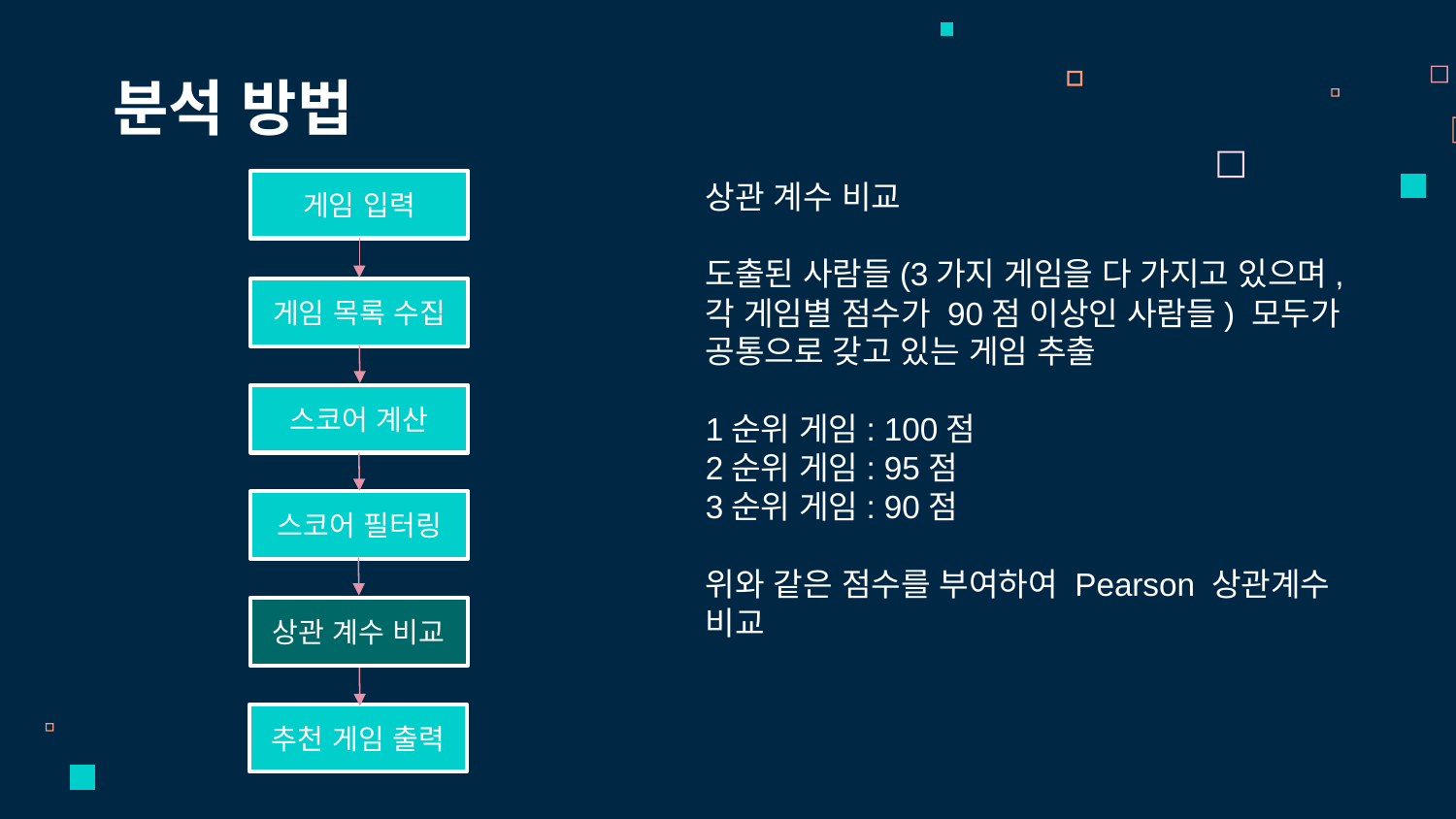

분석 방법
게임 입력
상관 계수 비교

도출된 사람들(3가지 게임을 다 가지고 있으며, 각 게임별 점수가 90점 이상인 사람들) 모두가 공통으로 갖고 있는 게임 추출

1순위 게임: 100점
2순위 게임: 95점
3순위 게임: 90점

위와 같은 점수를 부여하여 Pearson 상관계수 비교

게임 목록 수집
스코어 계산
스코어 필터링
상관 계수 비교
추천 게임 출력